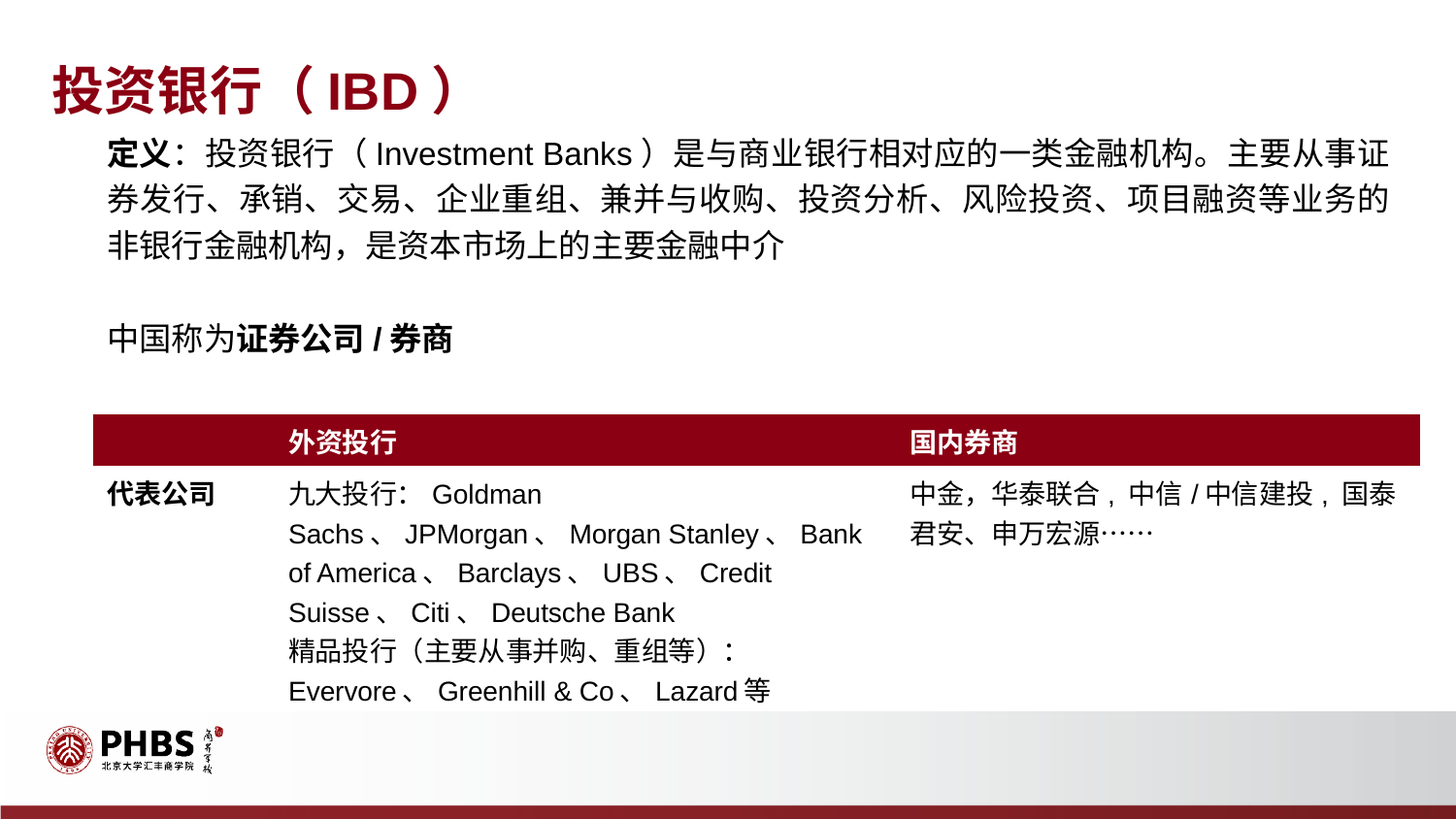

投资银行（IBD）
定义：投资银行（Investment Banks）是与商业银行相对应的一类金融机构。主要从事证券发行、承销、交易、企业重组、兼并与收购、投资分析、风险投资、项目融资等业务的非银行金融机构，是资本市场上的主要金融中介

中国称为证券公司/券商

|  | 外资投行 | 国内券商 |
| --- | --- | --- |
| 代表公司 | 九大投行：Goldman Sachs、JPMorgan、Morgan Stanley、Bank of America、Barclays、UBS、Credit Suisse、Citi、Deutsche Bank 精品投行（主要从事并购、重组等）：Evervore、Greenhill & Co、Lazard等 | 中金，华泰联合, 中信/中信建投, 国泰君安、申万宏源…… |